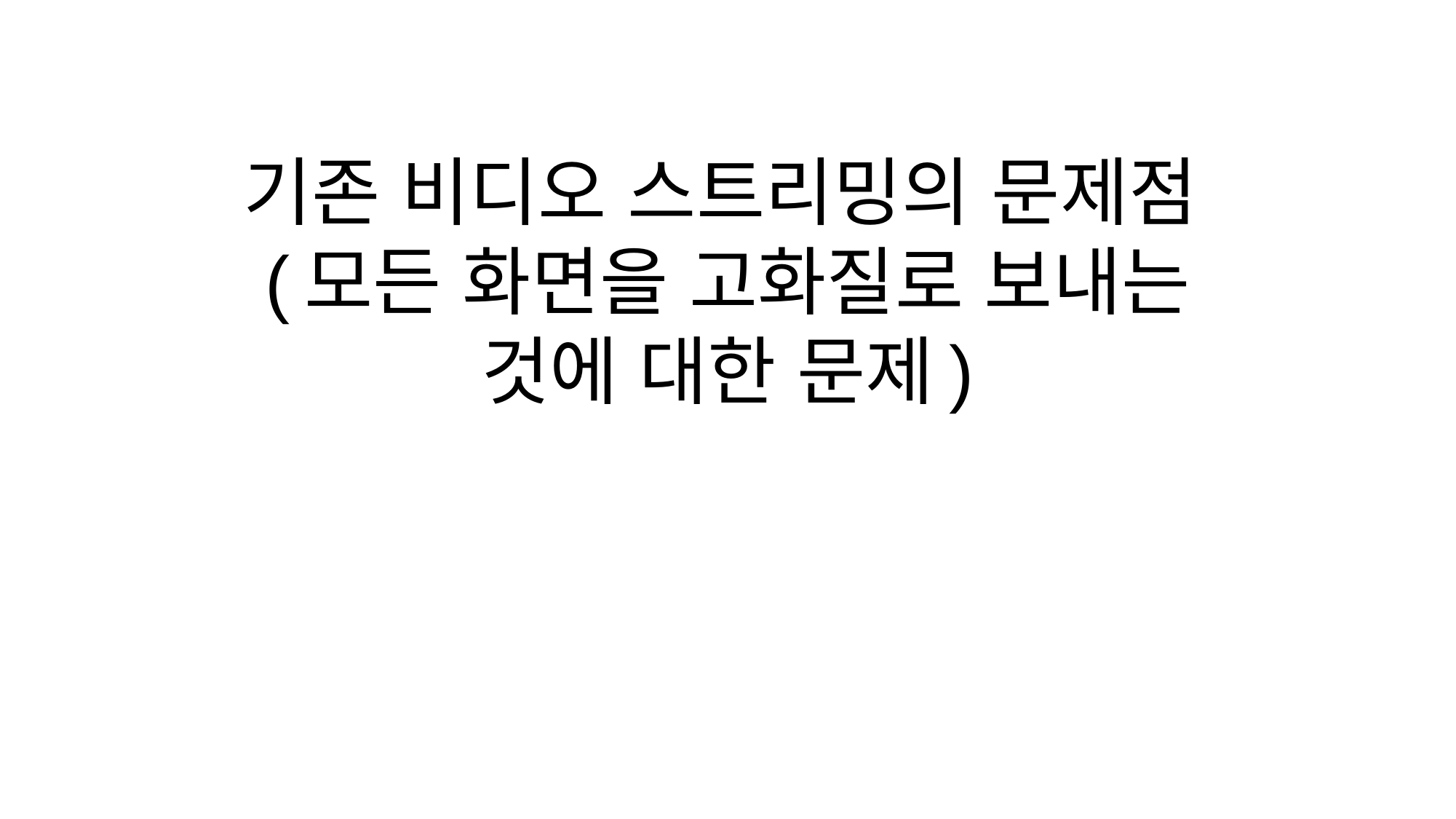

# 기존 비디오 스트리밍의 문제점(모든 화면을 고화질로 보내는 것에 대한 문제)